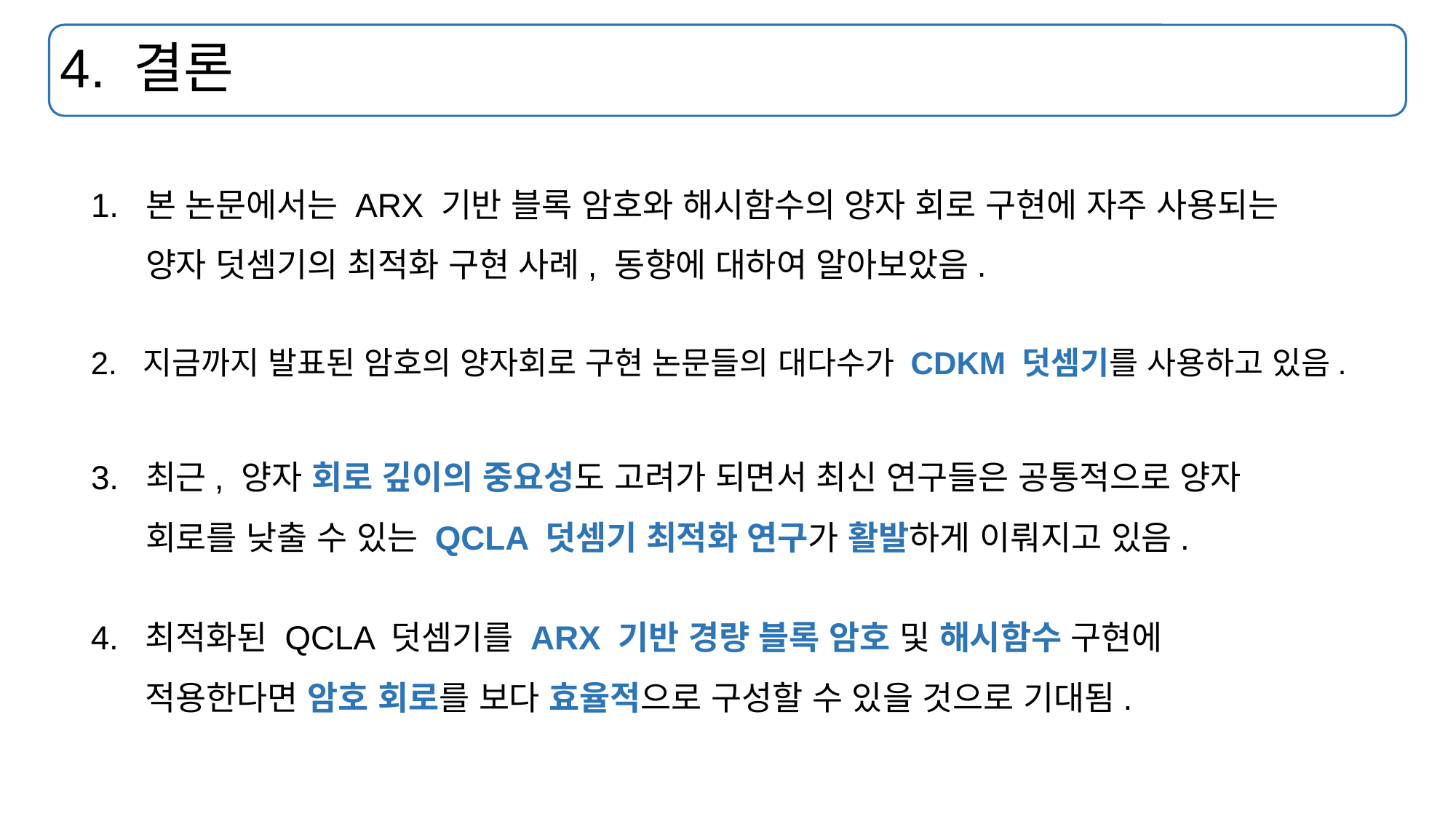

# 4. 결론
본 논문에서는 ARX 기반 블록 암호와 해시함수의 양자 회로 구현에 자주 사용되는 양자 덧셈기의 최적화 구현 사례, 동향에 대하여 알아보았음.
지금까지 발표된 암호의 양자회로 구현 논문들의 대다수가 CDKM 덧셈기를 사용하고 있음.
최근, 양자 회로 깊이의 중요성도 고려가 되면서 최신 연구들은 공통적으로 양자 회로를 낮출 수 있는 QCLA 덧셈기 최적화 연구가 활발하게 이뤄지고 있음.
최적화된 QCLA 덧셈기를 ARX 기반 경량 블록 암호 및 해시함수 구현에 적용한다면 암호 회로를 보다 효율적으로 구성할 수 있을 것으로 기대됨.